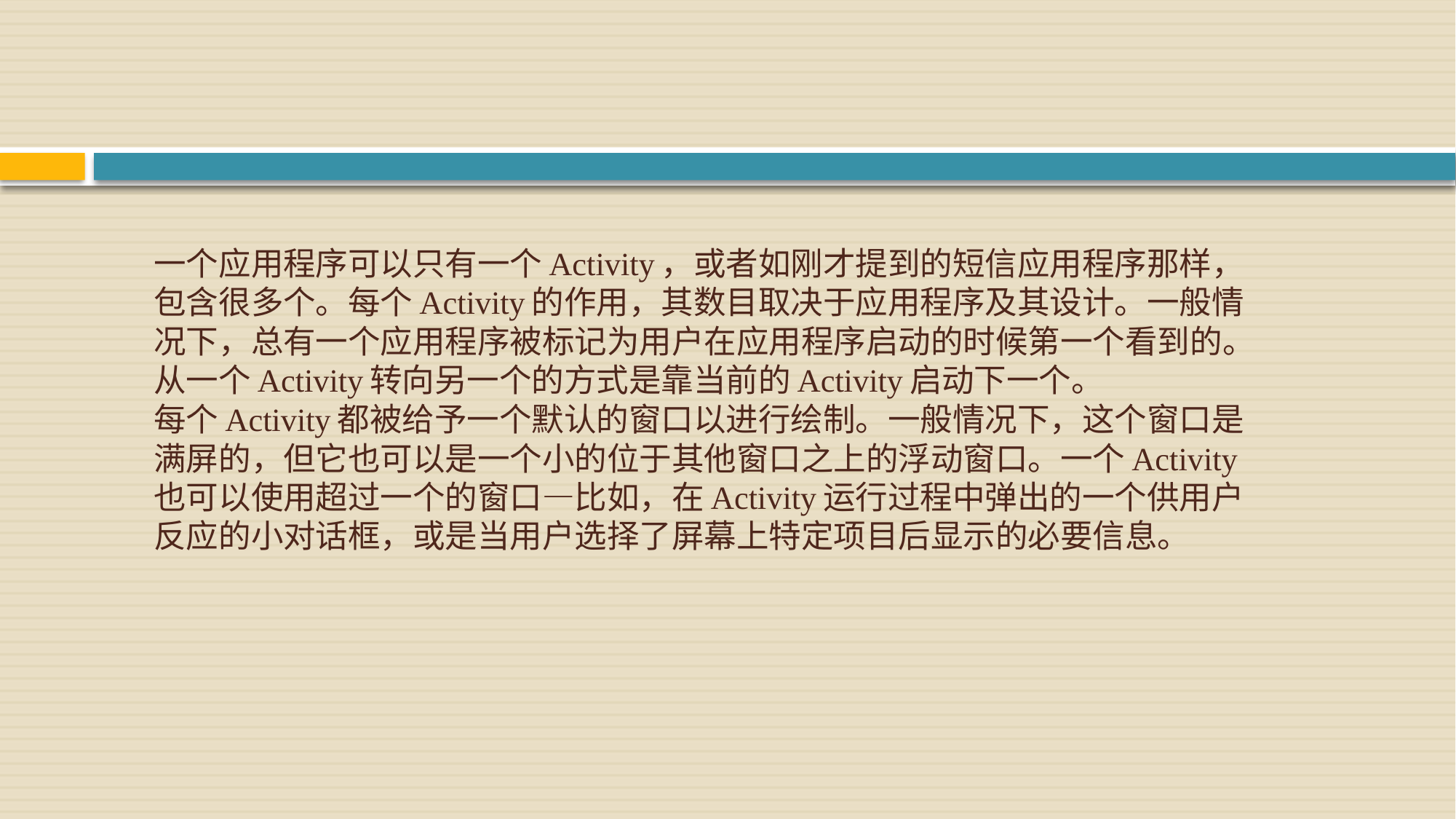

# 一个应用程序可以只有一个Activity，或者如刚才提到的短信应用程序那样，包含很多个。每个Activity的作用，其数目取决于应用程序及其设计。一般情况下，总有一个应用程序被标记为用户在应用程序启动的时候第一个看到的。从一个Activity转向另一个的方式是靠当前的Activity启动下一个。
每个Activity都被给予一个默认的窗口以进行绘制。一般情况下，这个窗口是满屏的，但它也可以是一个小的位于其他窗口之上的浮动窗口。一个Activity也可以使用超过一个的窗口—比如，在Activity运行过程中弹出的一个供用户反应的小对话框，或是当用户选择了屏幕上特定项目后显示的必要信息。